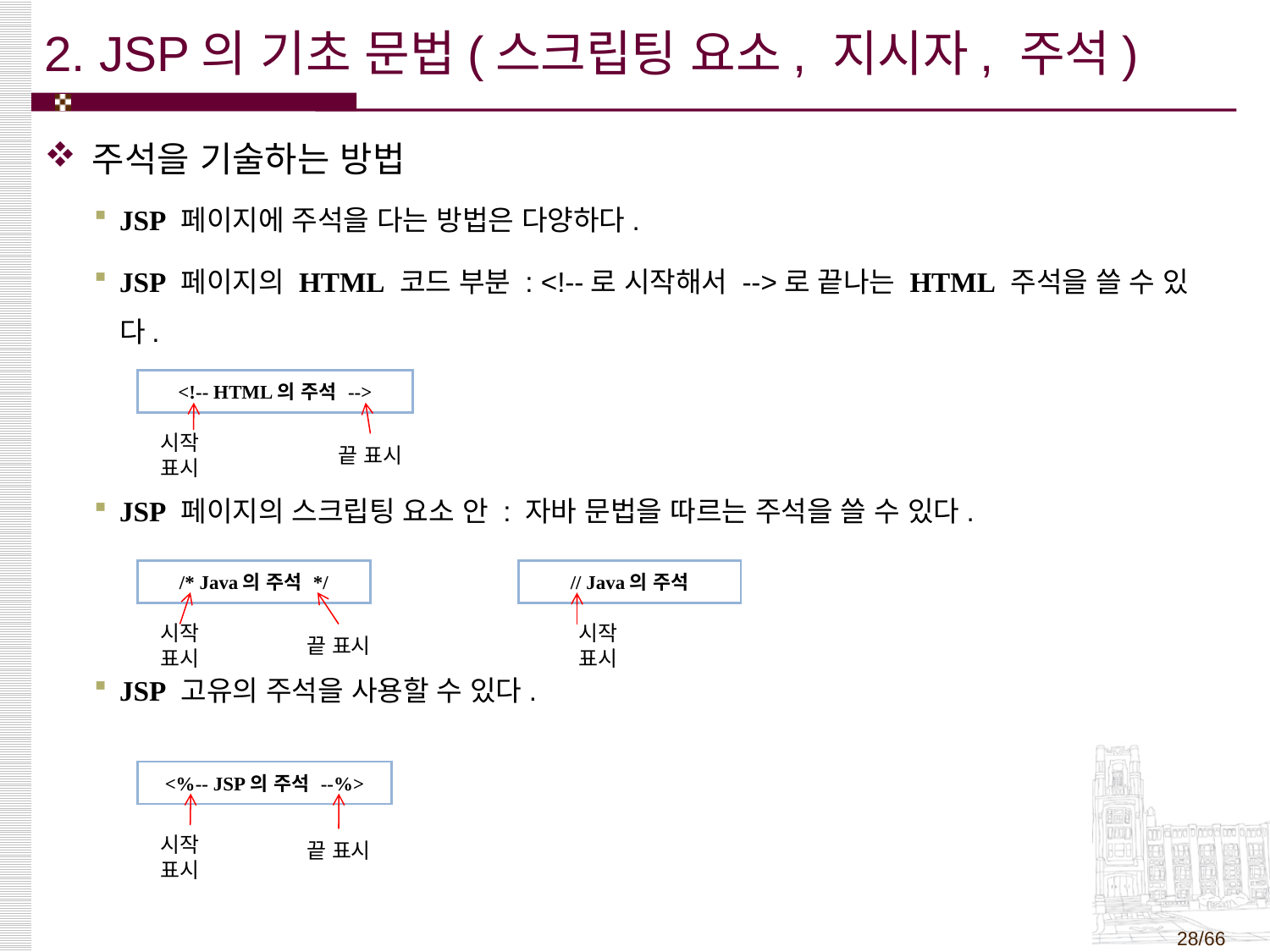

# 2. JSP의 기초 문법(스크립팅 요소, 지시자, 주석)
주석을 기술하는 방법
JSP 페이지에 주석을 다는 방법은 다양하다.
JSP 페이지의 HTML 코드 부분 : <!--로 시작해서 -->로 끝나는 HTML 주석을 쓸 수 있다.

JSP 페이지의 스크립팅 요소 안 : 자바 문법을 따르는 주석을 쓸 수 있다.

JSP 고유의 주석을 사용할 수 있다.

| <!-- HTML의 주석 --> |
| --- |
시작 표시
끝 표시
| /\* Java의 주석 \*/ |
| --- |
| // Java의 주석 |
| --- |
시작 표시
끝 표시
시작 표시
| <%-- JSP의 주석 --%> |
| --- |
끝 표시
시작 표시